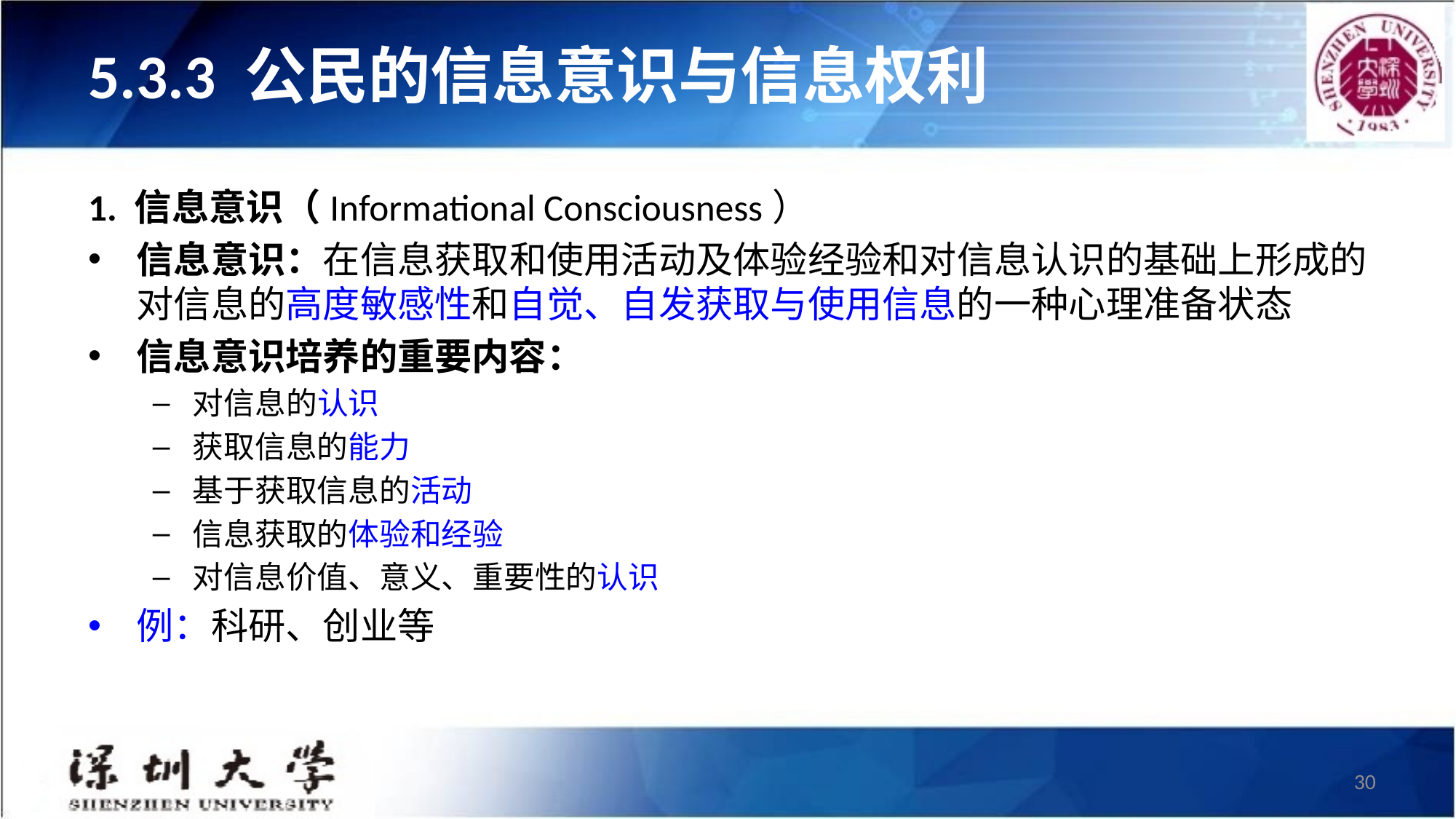

# 5.3.3 公民的信息意识与信息权利
1. 信息意识（Informational Consciousness）
信息意识：在信息获取和使用活动及体验经验和对信息认识的基础上形成的对信息的高度敏感性和自觉、自发获取与使用信息的一种心理准备状态
信息意识培养的重要内容：
对信息的认识
获取信息的能力
基于获取信息的活动
信息获取的体验和经验
对信息价值、意义、重要性的认识
例：科研、创业等
30